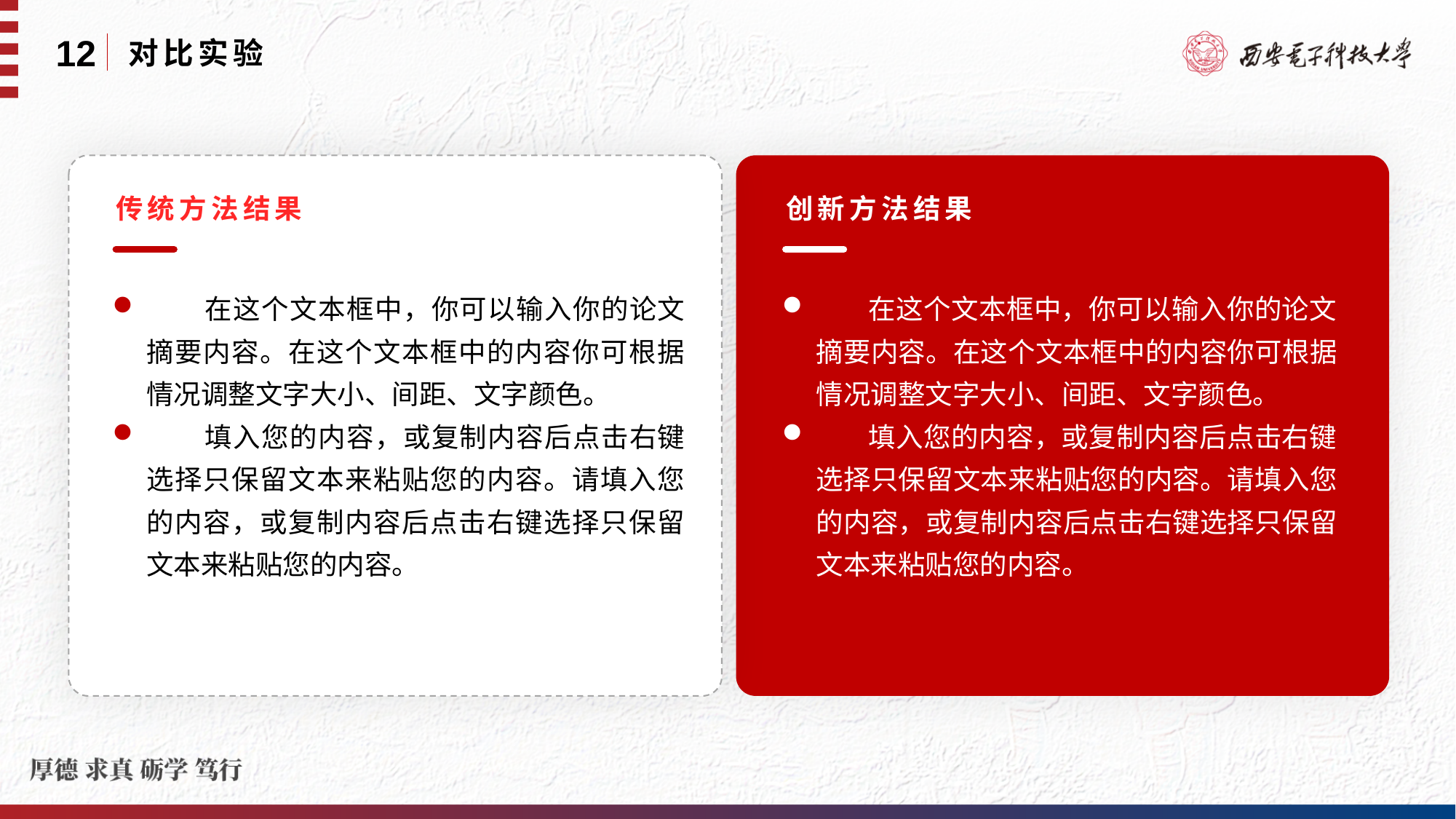

12
对比实验

传统方法结果
创新方法结果
       在这个文本框中，你可以输入你的论文摘要内容。在这个文本框中的内容你可根据情况调整文字大小、间距、文字颜色。
       填入您的内容，或复制内容后点击右键选择只保留文本来粘贴您的内容。请填入您的内容，或复制内容后点击右键选择只保留文本来粘贴您的内容。
       在这个文本框中，你可以输入你的论文摘要内容。在这个文本框中的内容你可根据情况调整文字大小、间距、文字颜色。
       填入您的内容，或复制内容后点击右键选择只保留文本来粘贴您的内容。请填入您的内容，或复制内容后点击右键选择只保留文本来粘贴您的内容。